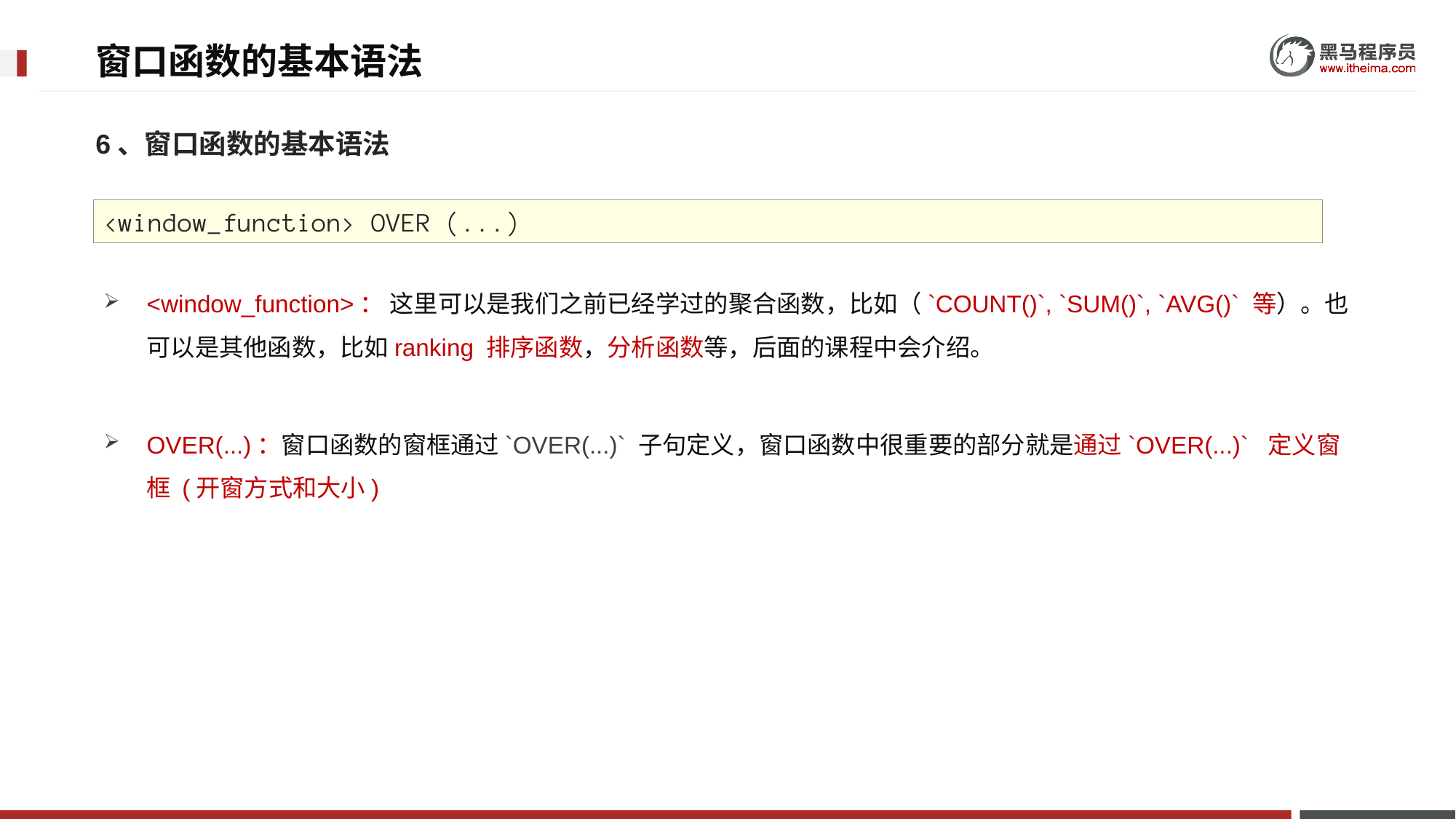

# 窗口函数的基本语法
6、窗口函数的基本语法
<window_function> OVER (...)
<window_function>： 这里可以是我们之前已经学过的聚合函数，比如（`COUNT()`, `SUM()`, `AVG()` 等）。也可以是其他函数，比如ranking 排序函数，分析函数等，后面的课程中会介绍。

OVER(...)：窗口函数的窗框通过`OVER(...)` 子句定义，窗口函数中很重要的部分就是通过`OVER(...)`  定义窗框 (开窗方式和大小)